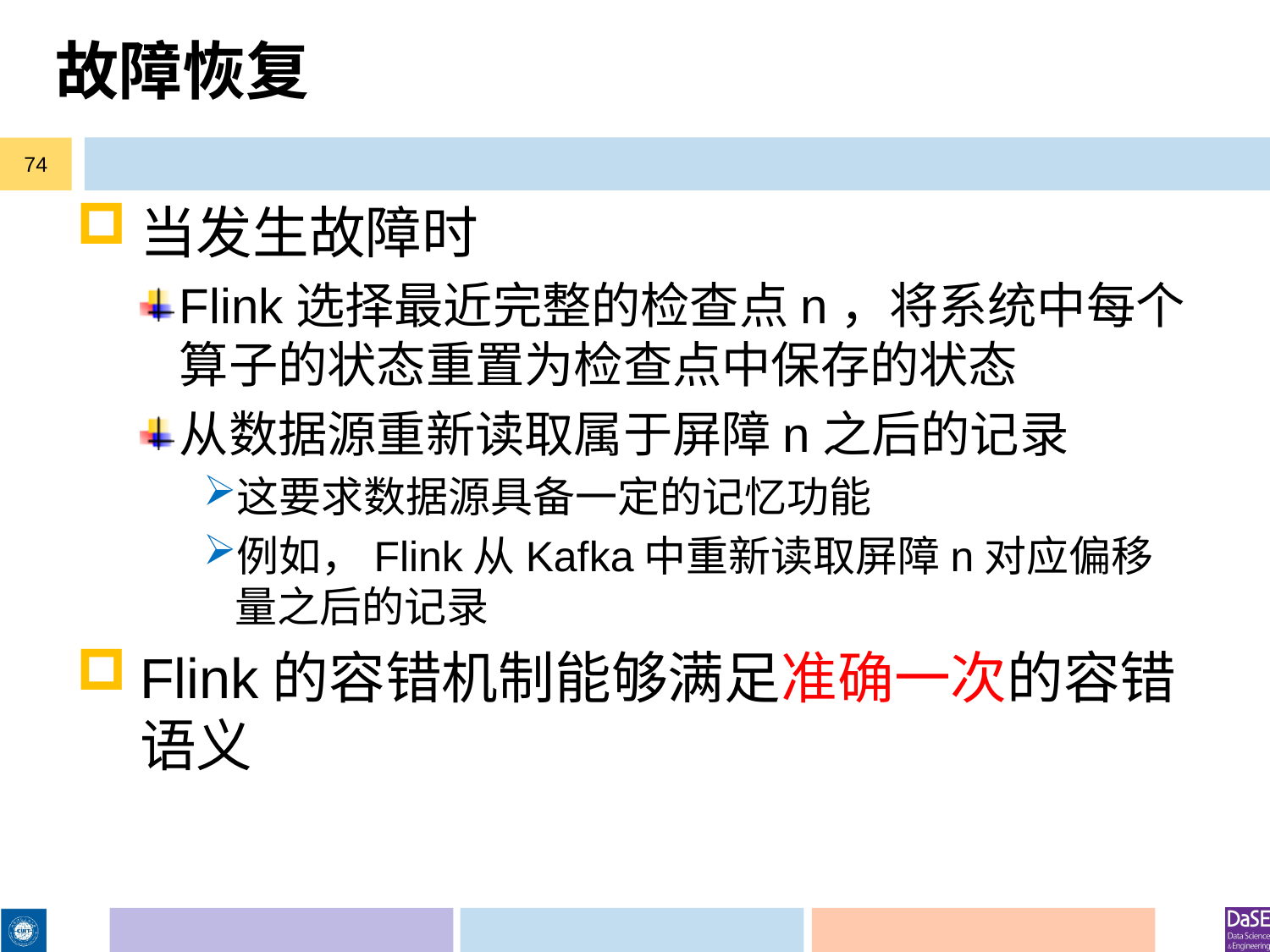

# 故障恢复
74
当发生故障时
Flink选择最近完整的检查点n，将系统中每个算子的状态重置为检查点中保存的状态
从数据源重新读取属于屏障n之后的记录
这要求数据源具备一定的记忆功能
例如，Flink从Kafka中重新读取屏障n对应偏移量之后的记录
Flink的容错机制能够满足准确一次的容错语义